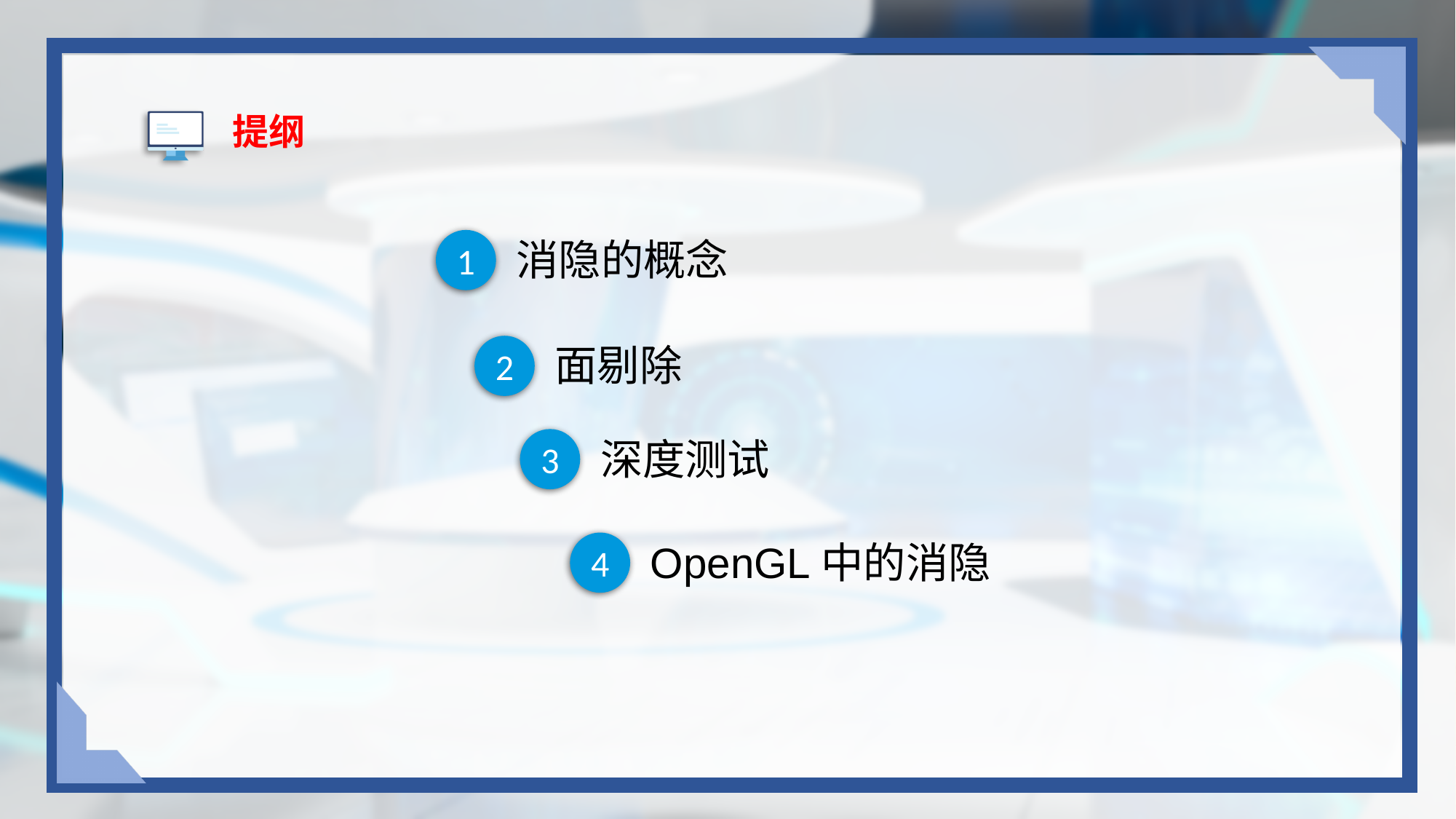

# 提纲
消隐的概念
1
面剔除
2
深度测试
3
OpenGL中的消隐
4